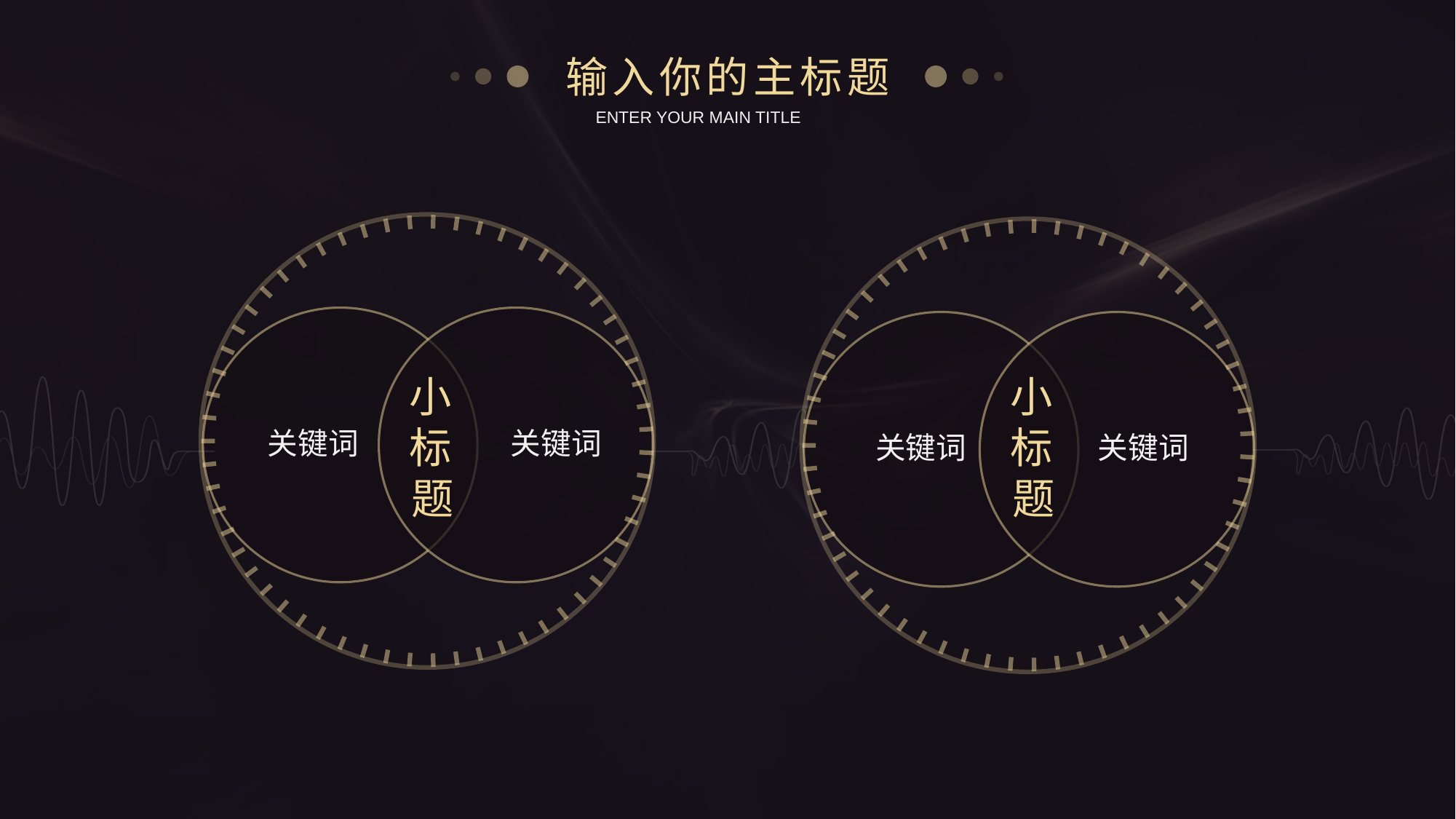

输入你的主标题

ENTER YOUR MAIN TITLE

小标题
小标题
关键词
关键词
关键词
关键词